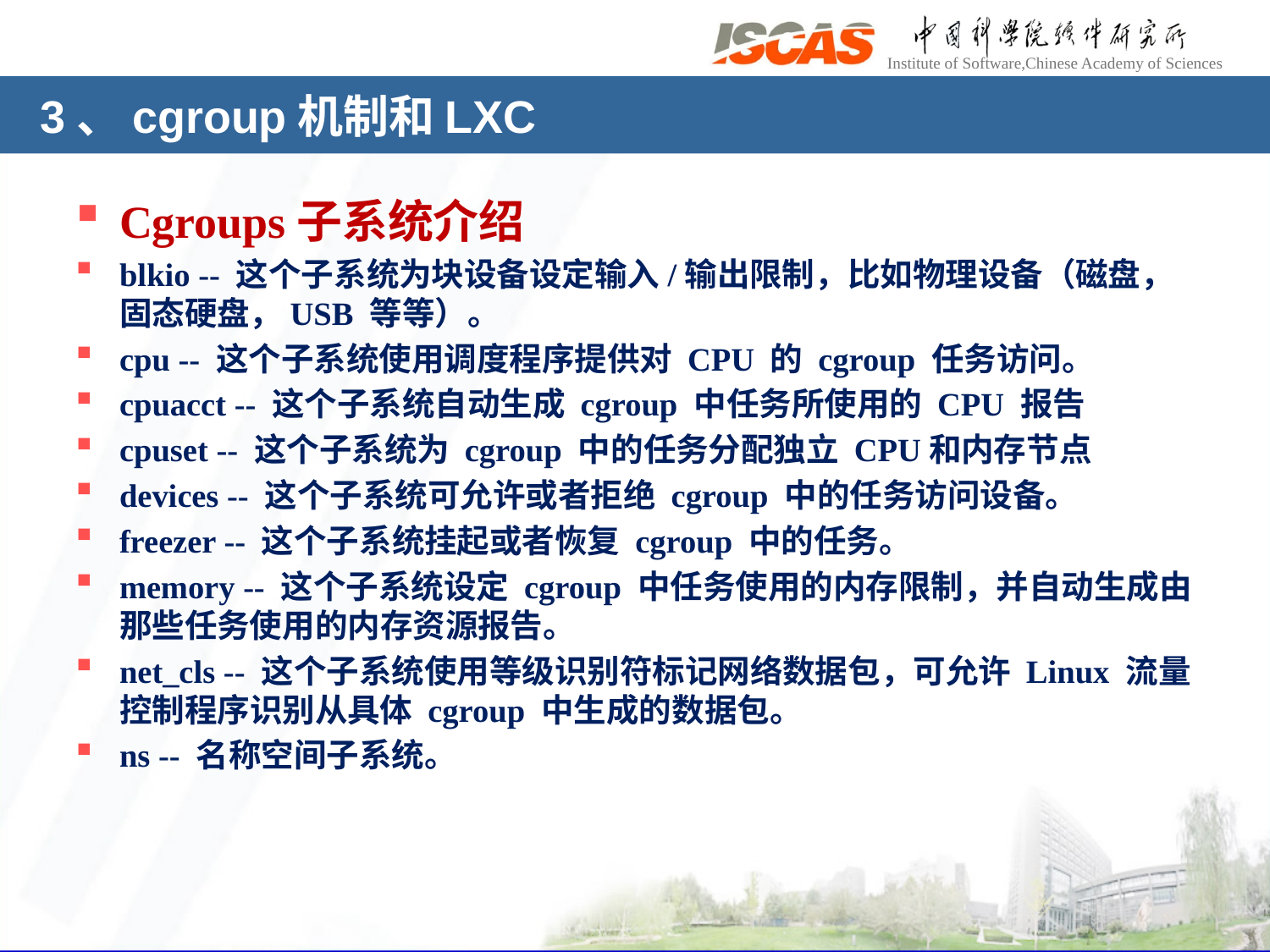

# 3、cgroup机制和LXC
Cgroups子系统介绍
blkio -- 这个子系统为块设备设定输入/输出限制，比如物理设备（磁盘，固态硬盘，USB 等等）。
cpu -- 这个子系统使用调度程序提供对 CPU 的 cgroup 任务访问。
cpuacct -- 这个子系统自动生成 cgroup 中任务所使用的 CPU 报告
cpuset -- 这个子系统为 cgroup 中的任务分配独立 CPU和内存节点
devices -- 这个子系统可允许或者拒绝 cgroup 中的任务访问设备。
freezer -- 这个子系统挂起或者恢复 cgroup 中的任务。
memory -- 这个子系统设定 cgroup 中任务使用的内存限制，并自动生成由那些任务使用的内存资源报告。
net_cls -- 这个子系统使用等级识别符标记网络数据包，可允许 Linux 流量控制程序识别从具体 cgroup 中生成的数据包。
ns -- 名称空间子系统。